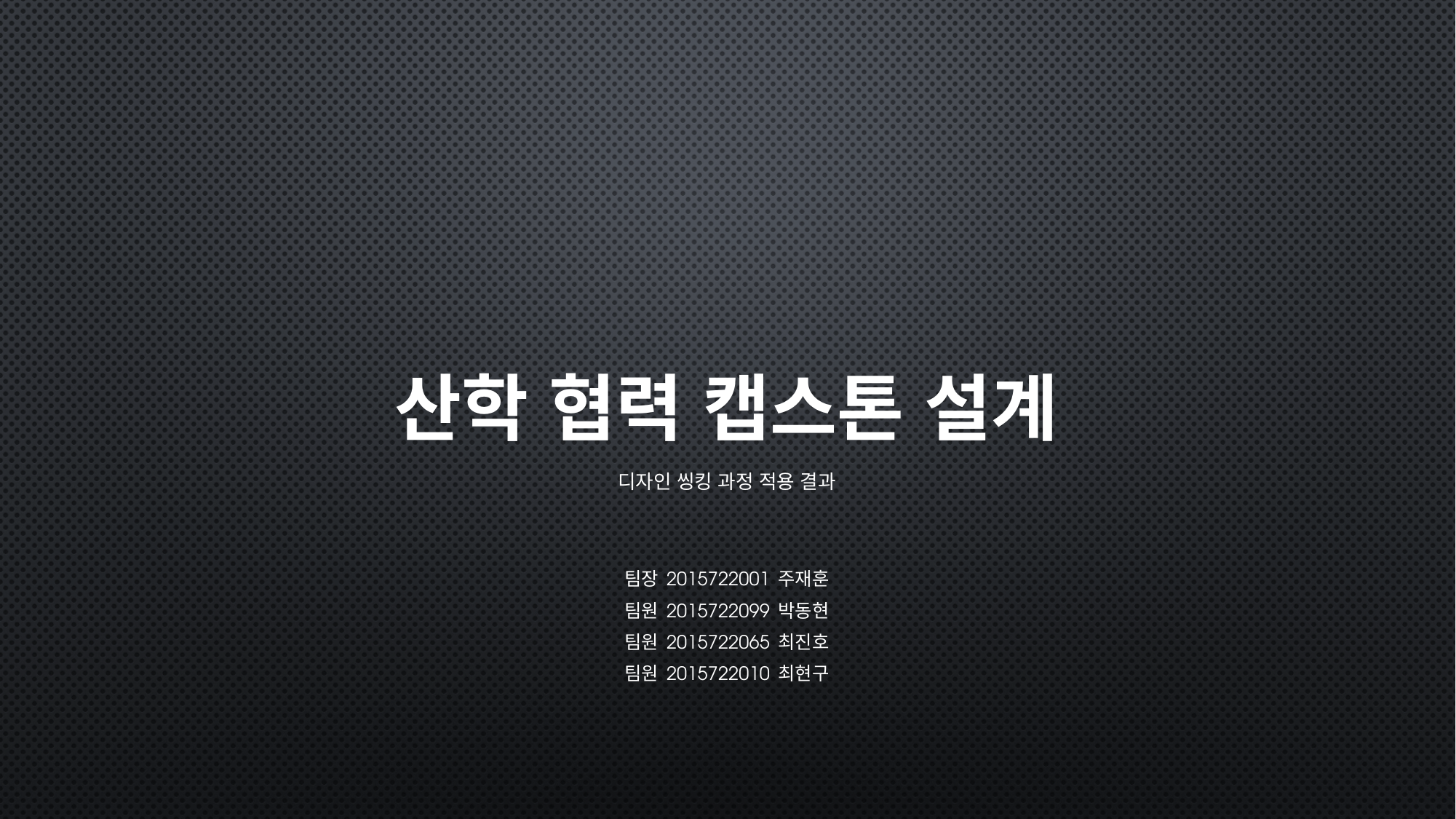

# 산학 협력 캡스톤 설계
디자인 씽킹 과정 적용 결과

팀장 2015722001 주재훈
팀원 2015722099 박동현
팀원 2015722065 최진호
팀원 2015722010 최현구